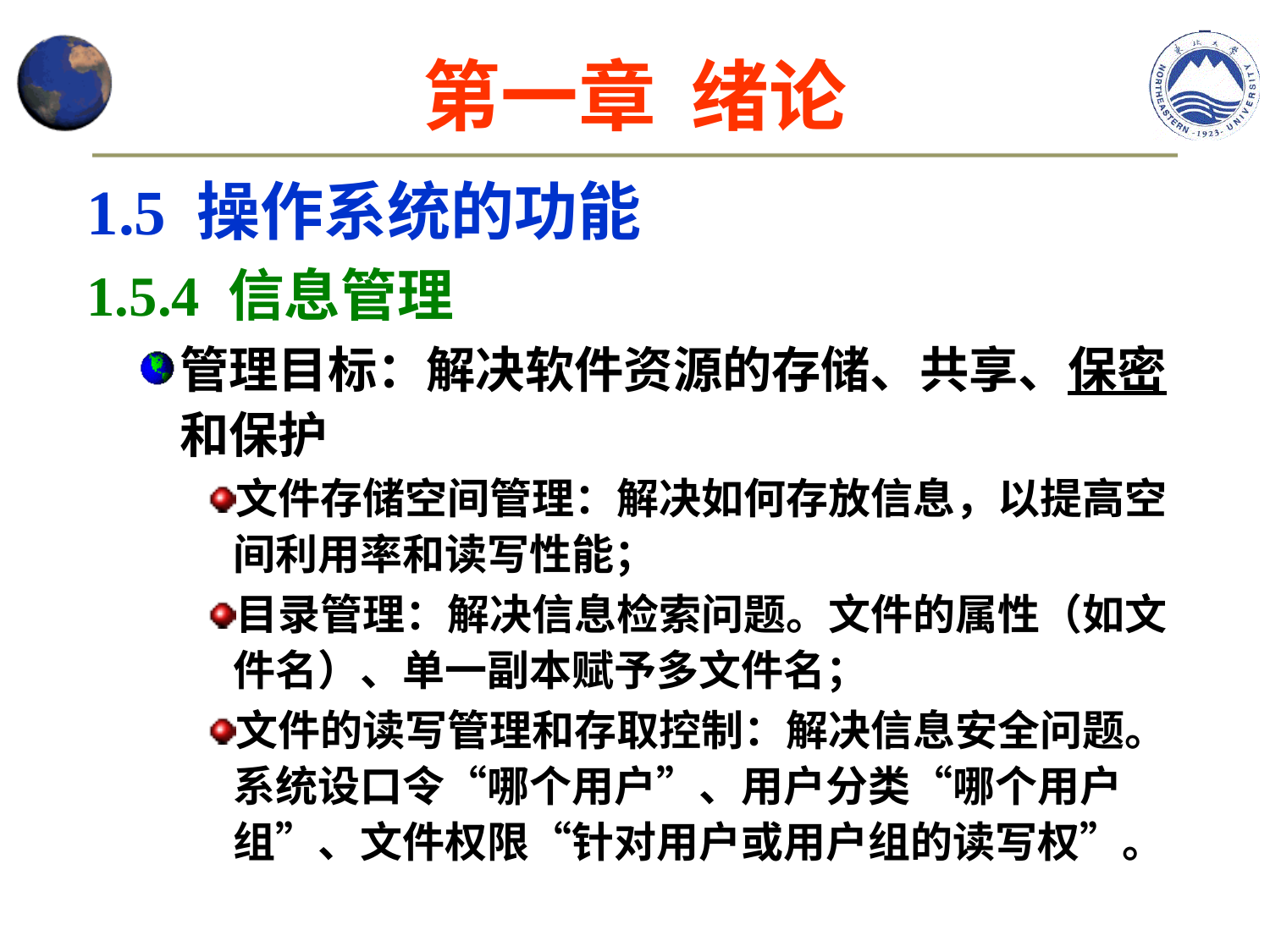

# 第一章  绪论
1.5 操作系统的功能
1.5.4 信息管理
管理目标：解决软件资源的存储、共享、保密和保护
文件存储空间管理：解决如何存放信息，以提高空间利用率和读写性能；
目录管理：解决信息检索问题。文件的属性（如文件名）、单一副本赋予多文件名；
文件的读写管理和存取控制：解决信息安全问题。系统设口令“哪个用户”、用户分类“哪个用户组”、文件权限“针对用户或用户组的读写权”。